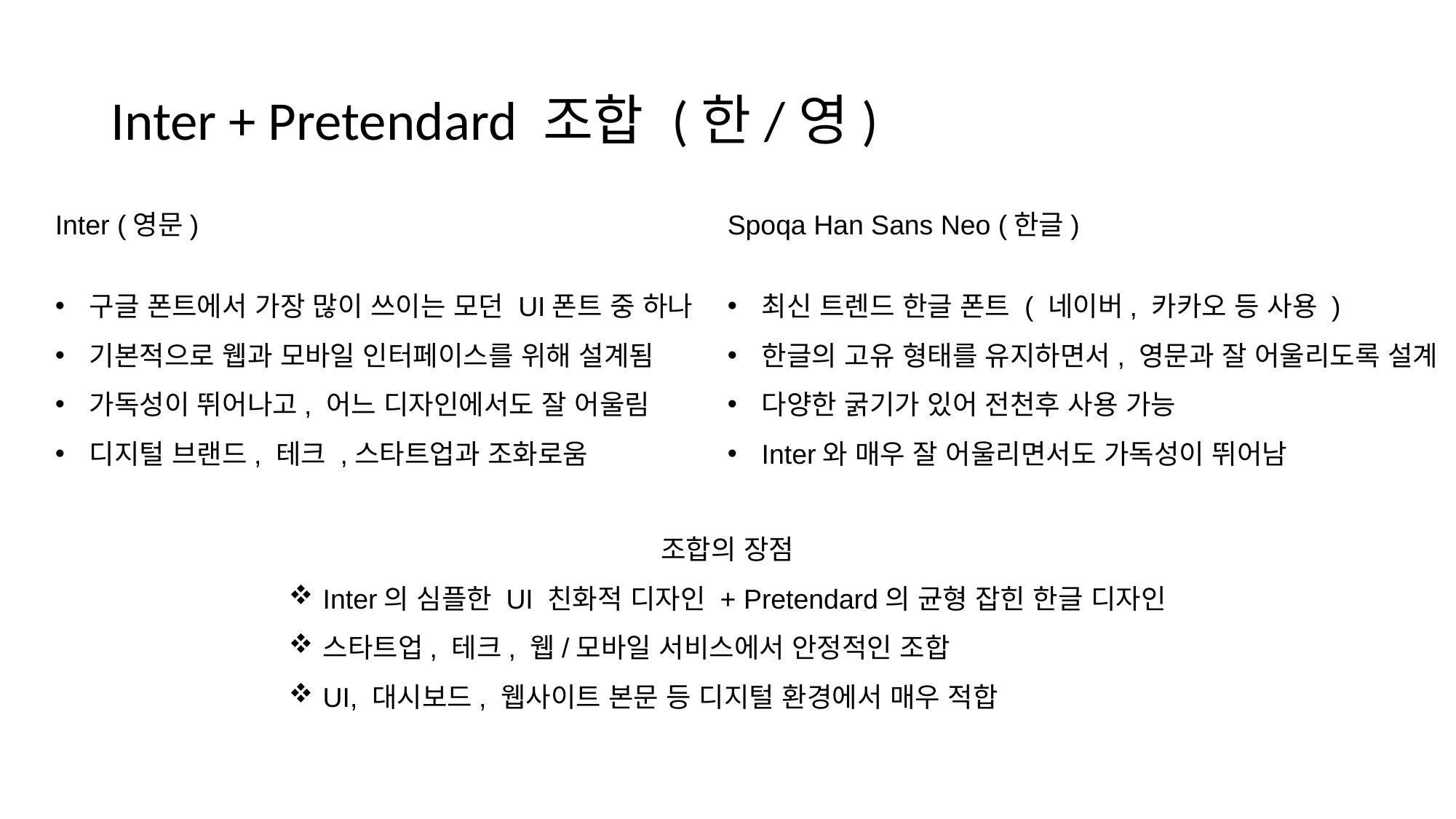

Google Fonts에서 가장 많이 쓰이는 모던 UI 폰트 중 하나

# Inter + Pretendard 조합 (한/영)
Inter (영문)

구글 폰트에서 가장 많이 쓰이는 모던 UI폰트 중 하나
기본적으로 웹과 모바일 인터페이스를 위해 설계됨
가독성이 뛰어나고, 어느 디자인에서도 잘 어울림
디지털 브랜드, 테크 ,스타트업과 조화로움
Spoqa Han Sans Neo (한글)

최신 트렌드 한글 폰트 ( 네이버, 카카오 등 사용 )
한글의 고유 형태를 유지하면서, 영문과 잘 어울리도록 설계
다양한 굵기가 있어 전천후 사용 가능
Inter와 매우 잘 어울리면서도 가독성이 뛰어남
조합의 장점
Inter의 심플한 UI 친화적 디자인 + Pretendard의 균형 잡힌 한글 디자인
스타트업, 테크, 웹/모바일 서비스에서 안정적인 조합
UI, 대시보드, 웹사이트 본문 등 디지털 환경에서 매우 적합